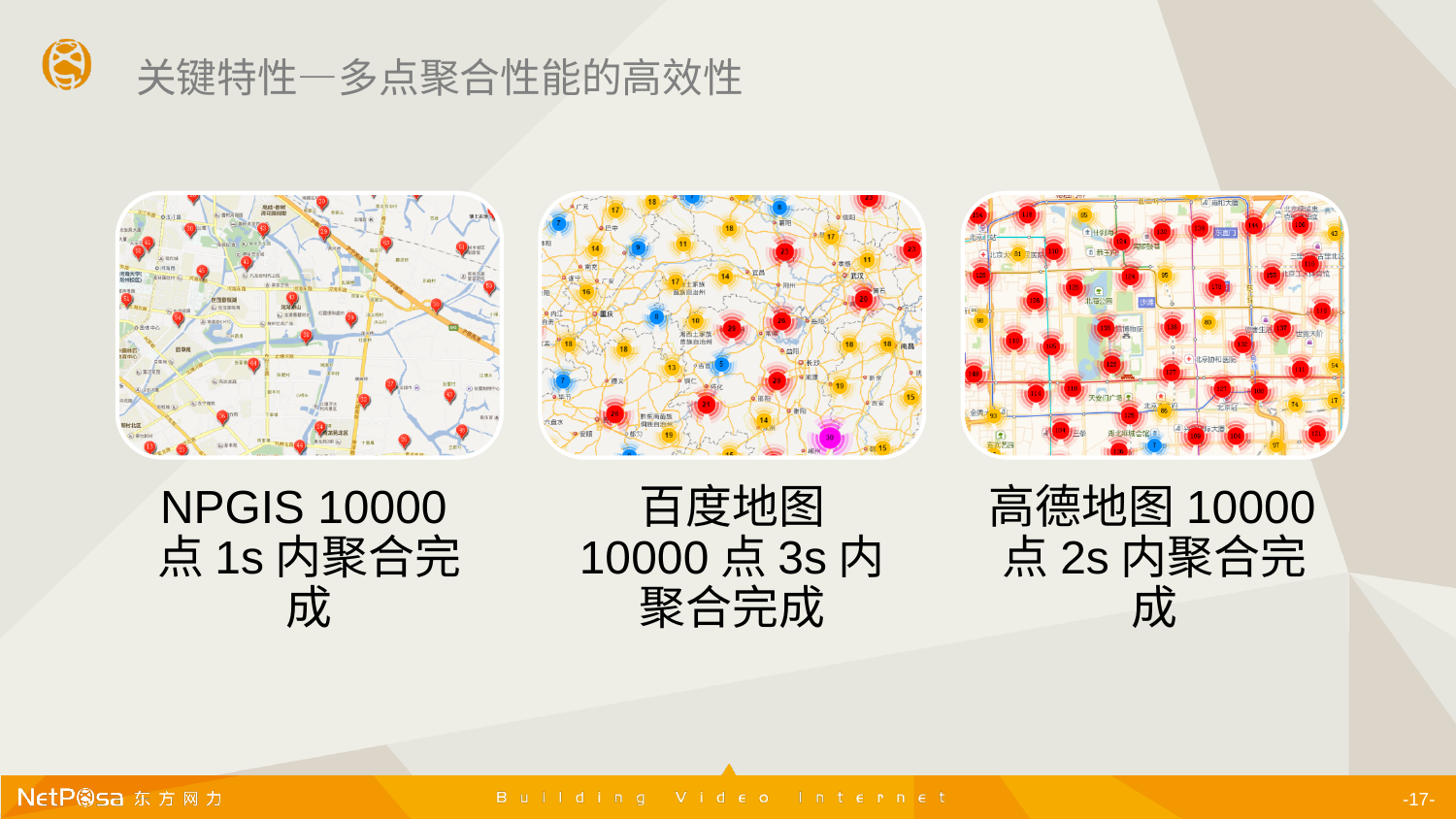

关键特性—多点聚合性能的高效性
NPGIS 10000点1s内聚合完成
百度地图 10000点3s内聚合完成
高德地图10000点2s内聚合完成